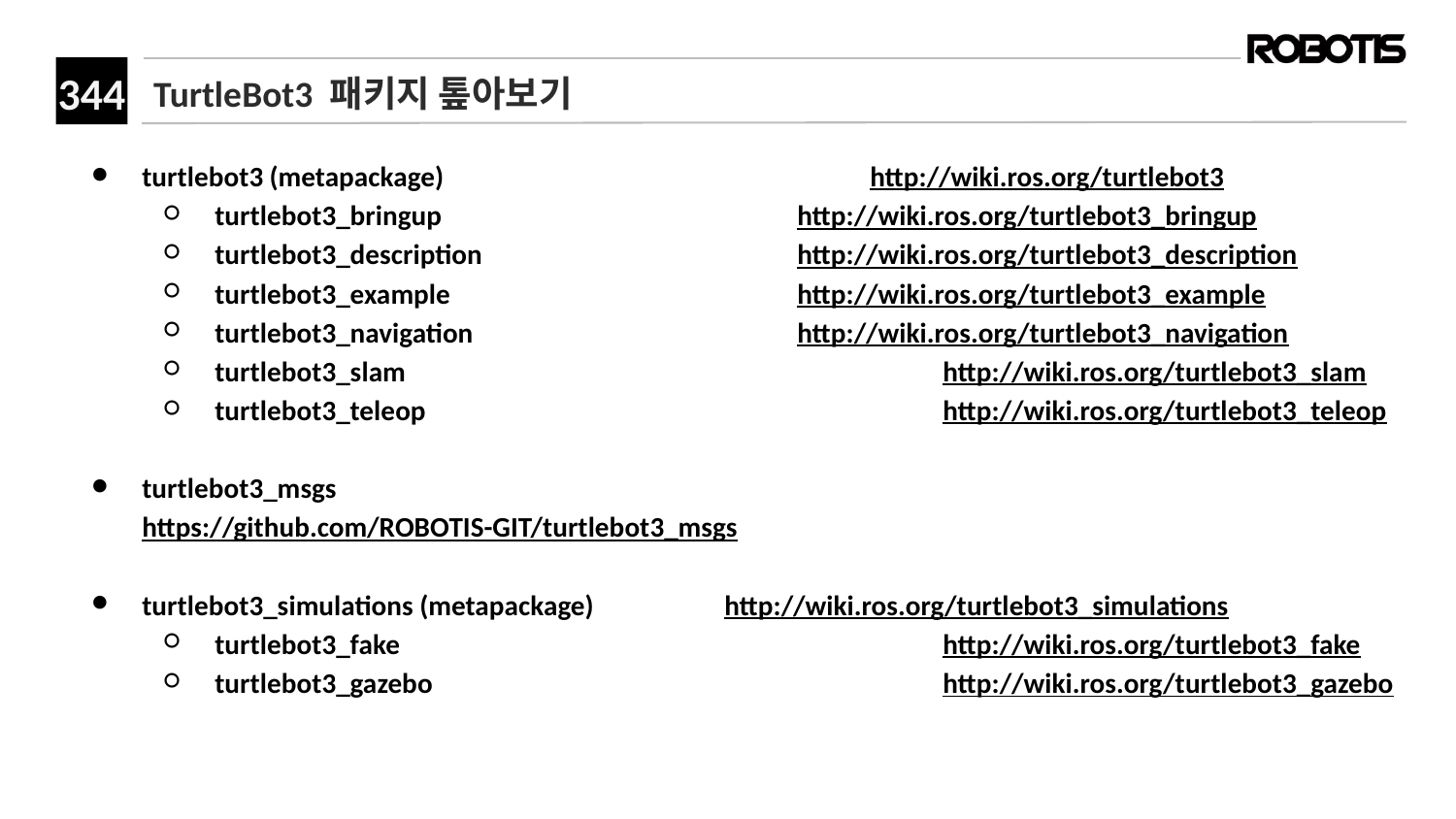

# TurtleBot3 패키지 톺아보기
turtlebot3 (metapackage)			http://wiki.ros.org/turtlebot3
turtlebot3_bringup			http://wiki.ros.org/turtlebot3_bringup
turtlebot3_description			http://wiki.ros.org/turtlebot3_description
turtlebot3_example			http://wiki.ros.org/turtlebot3_example
turtlebot3_navigation			http://wiki.ros.org/turtlebot3_navigation
turtlebot3_slam				http://wiki.ros.org/turtlebot3_slam
turtlebot3_teleop				http://wiki.ros.org/turtlebot3_teleop
turtlebot3_msgs					https://github.com/ROBOTIS-GIT/turtlebot3_msgs
turtlebot3_simulations (metapackage)	http://wiki.ros.org/turtlebot3_simulations
turtlebot3_fake				http://wiki.ros.org/turtlebot3_fake
turtlebot3_gazebo				http://wiki.ros.org/turtlebot3_gazebo